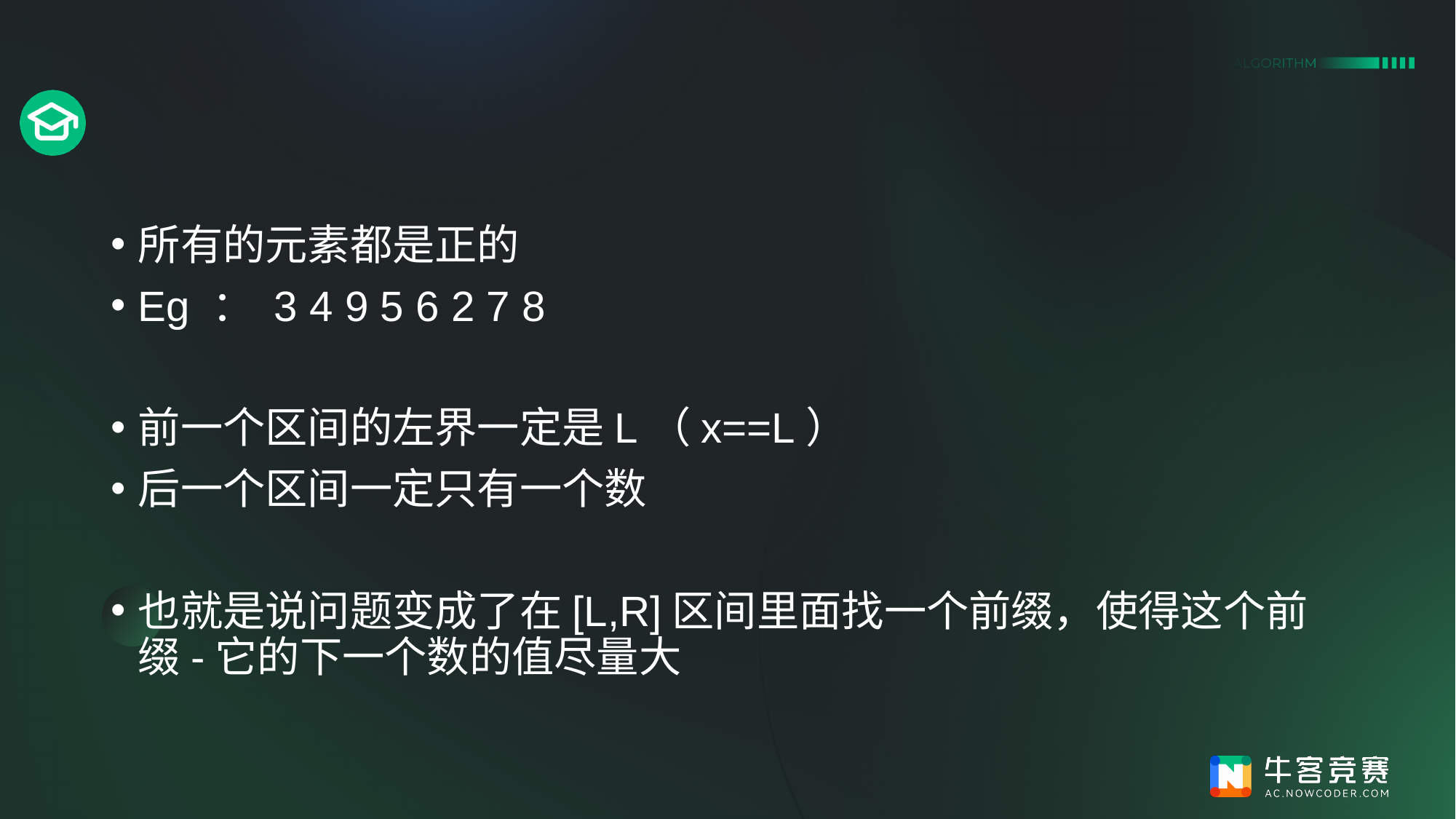

#
所有的元素都是正的
Eg ： 3 4 9 5 6 2 7 8

前一个区间的左界一定是L（x==L）
后一个区间一定只有一个数

也就是说问题变成了在[L,R]区间里面找一个前缀，使得这个前缀-它的下一个数的值尽量大